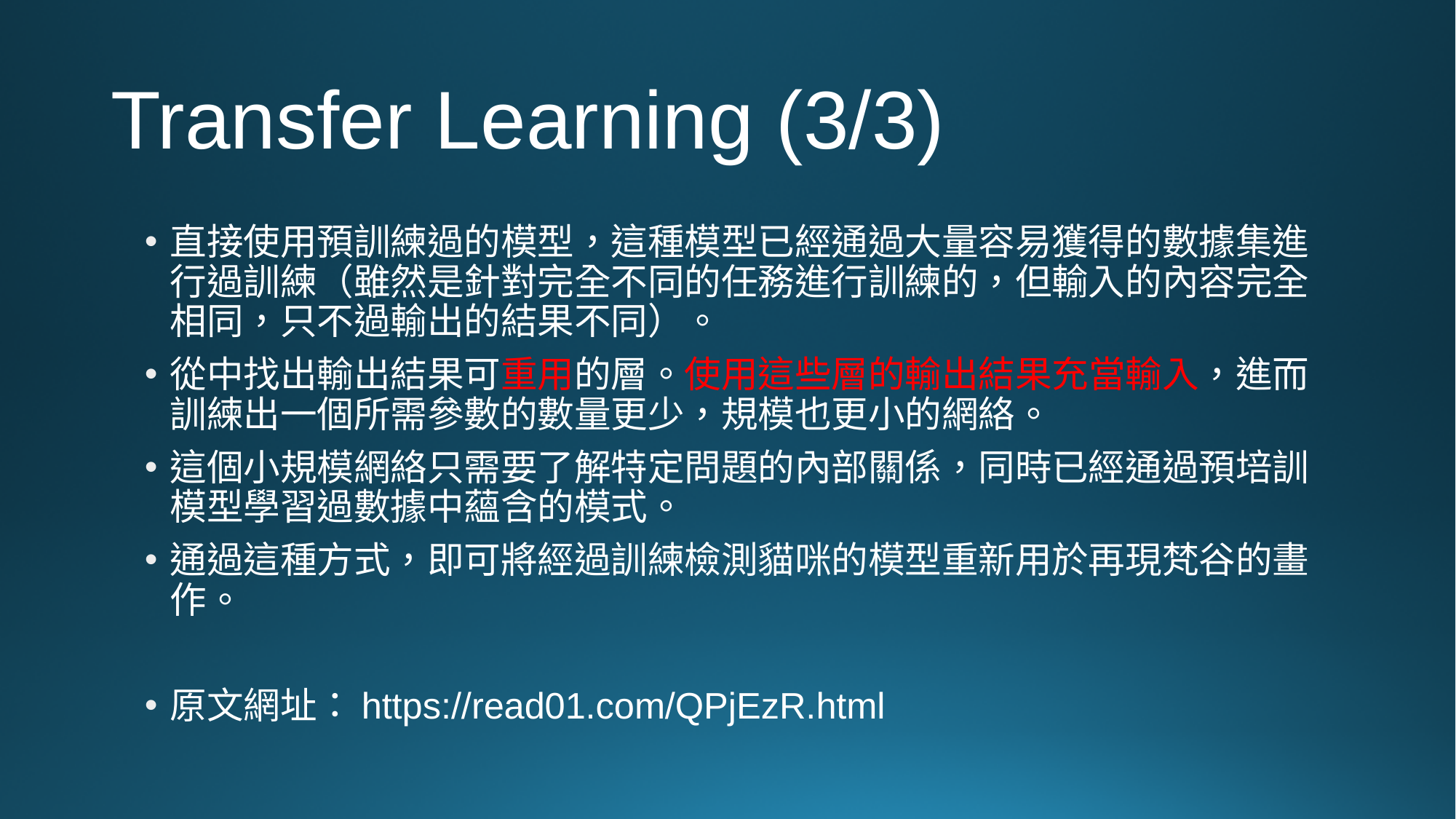

# Transfer Learning (3/3)
直接使用預訓練過的模型，這種模型已經通過大量容易獲得的數據集進行過訓練（雖然是針對完全不同的任務進行訓練的，但輸入的內容完全相同，只不過輸出的結果不同）。
從中找出輸出結果可重用的層。使用這些層的輸出結果充當輸入，進而訓練出一個所需參數的數量更少，規模也更小的網絡。
這個小規模網絡只需要了解特定問題的內部關係，同時已經通過預培訓模型學習過數據中蘊含的模式。
通過這種方式，即可將經過訓練檢測貓咪的模型重新用於再現梵谷的畫作。

原文網址：https://read01.com/QPjEzR.html